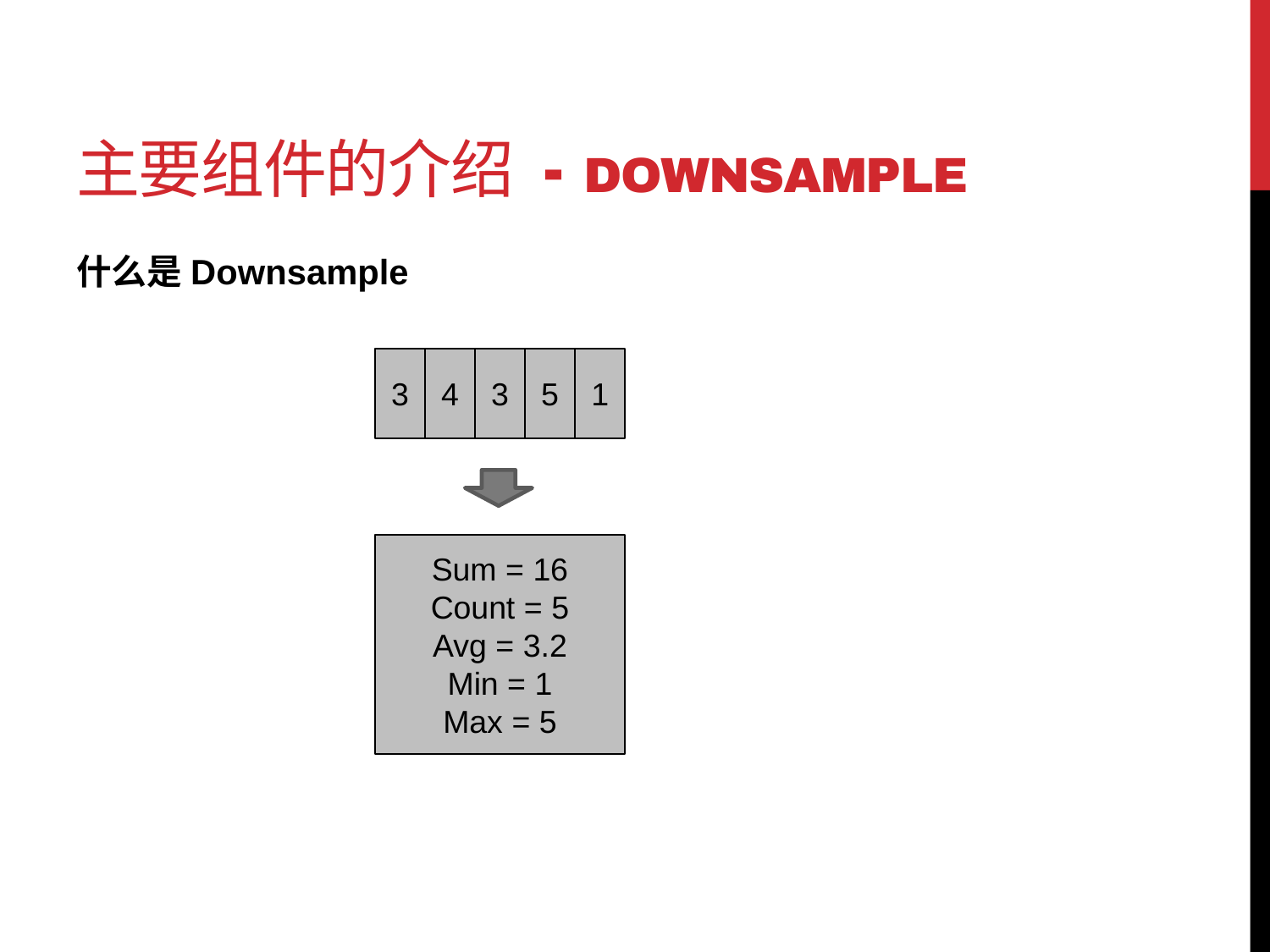

# 主要组件的介绍 - Downsample
什么是Downsample
3
4
3
5
1

Sum = 16
Count = 5
Avg = 3.2
Min = 1
Max = 5